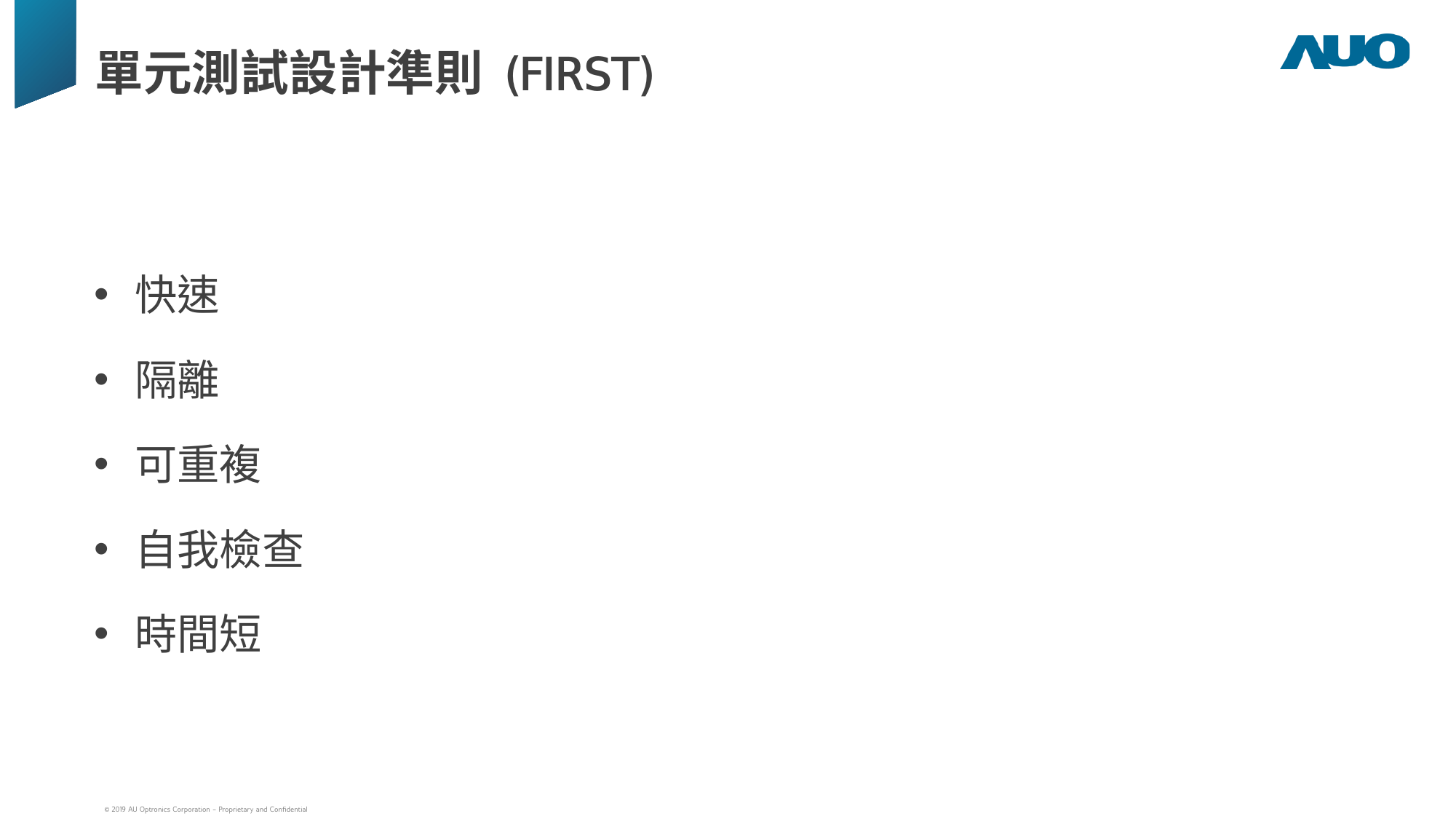

# 單元測試設計準則 (FIRST)
快速
隔離
可重複
自我檢查
時間短